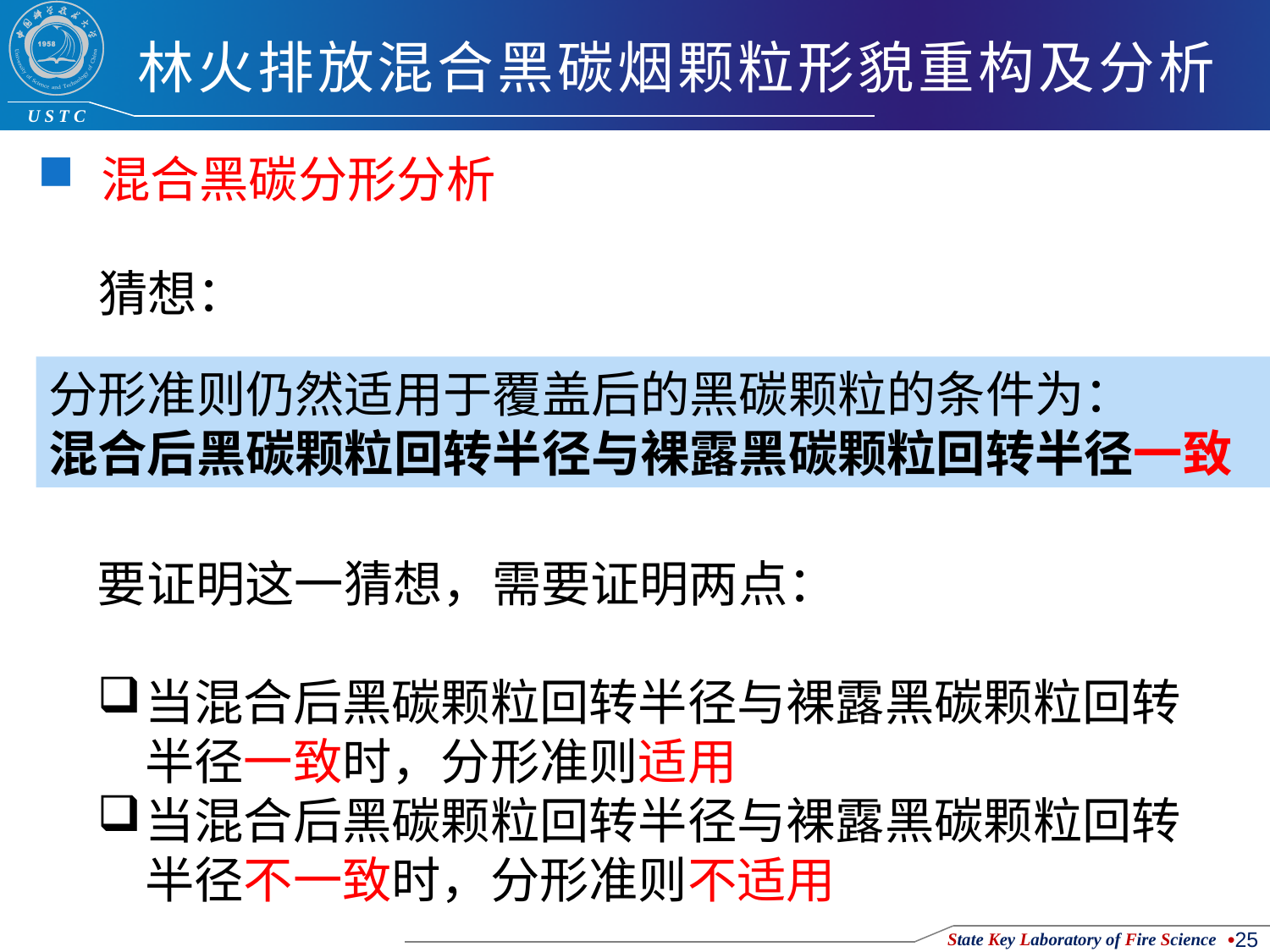

# 林火排放混合黑碳烟颗粒形貌重构及分析
混合黑碳分形分析

猜想：
分形准则仍然适用于覆盖后的黑碳颗粒的条件为：
混合后黑碳颗粒回转半径与裸露黑碳颗粒回转半径一致
要证明这一猜想，需要证明两点：

当混合后黑碳颗粒回转半径与裸露黑碳颗粒回转半径一致时，分形准则适用
当混合后黑碳颗粒回转半径与裸露黑碳颗粒回转半径不一致时，分形准则不适用